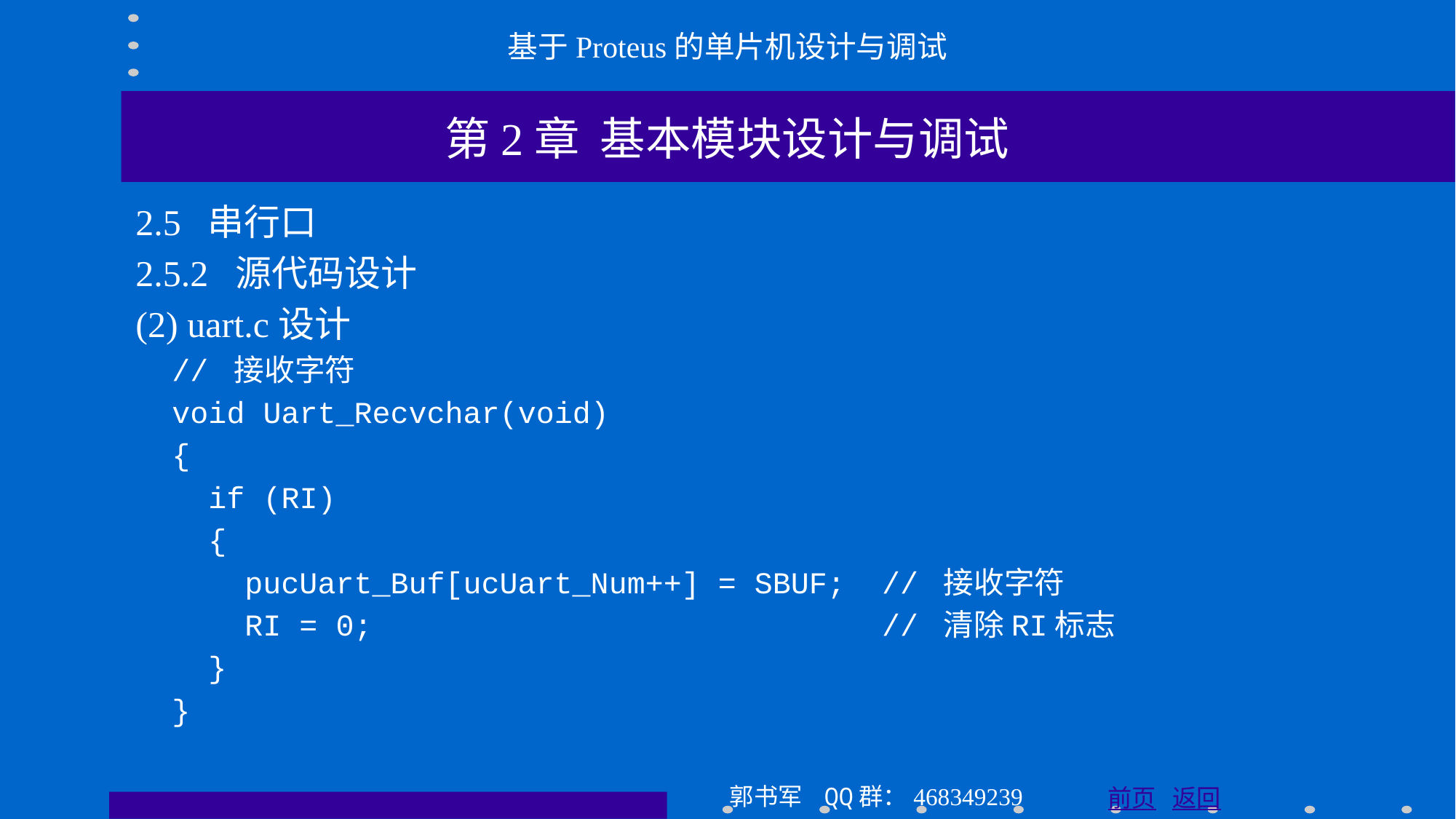

基于Proteus的单片机设计与调试
第2章  基本模块设计与调试
2.5  串行口
2.5.2  源代码设计
(2) uart.c设计
  // 接收字符
  void Uart_Recvchar(void)
  {
    if (RI)
    {
      pucUart_Buf[ucUart_Num++] = SBUF;  // 接收字符
      RI = 0;                            // 清除RI标志
    }
  }

郭书军   QQ群：468349239
前页   返回